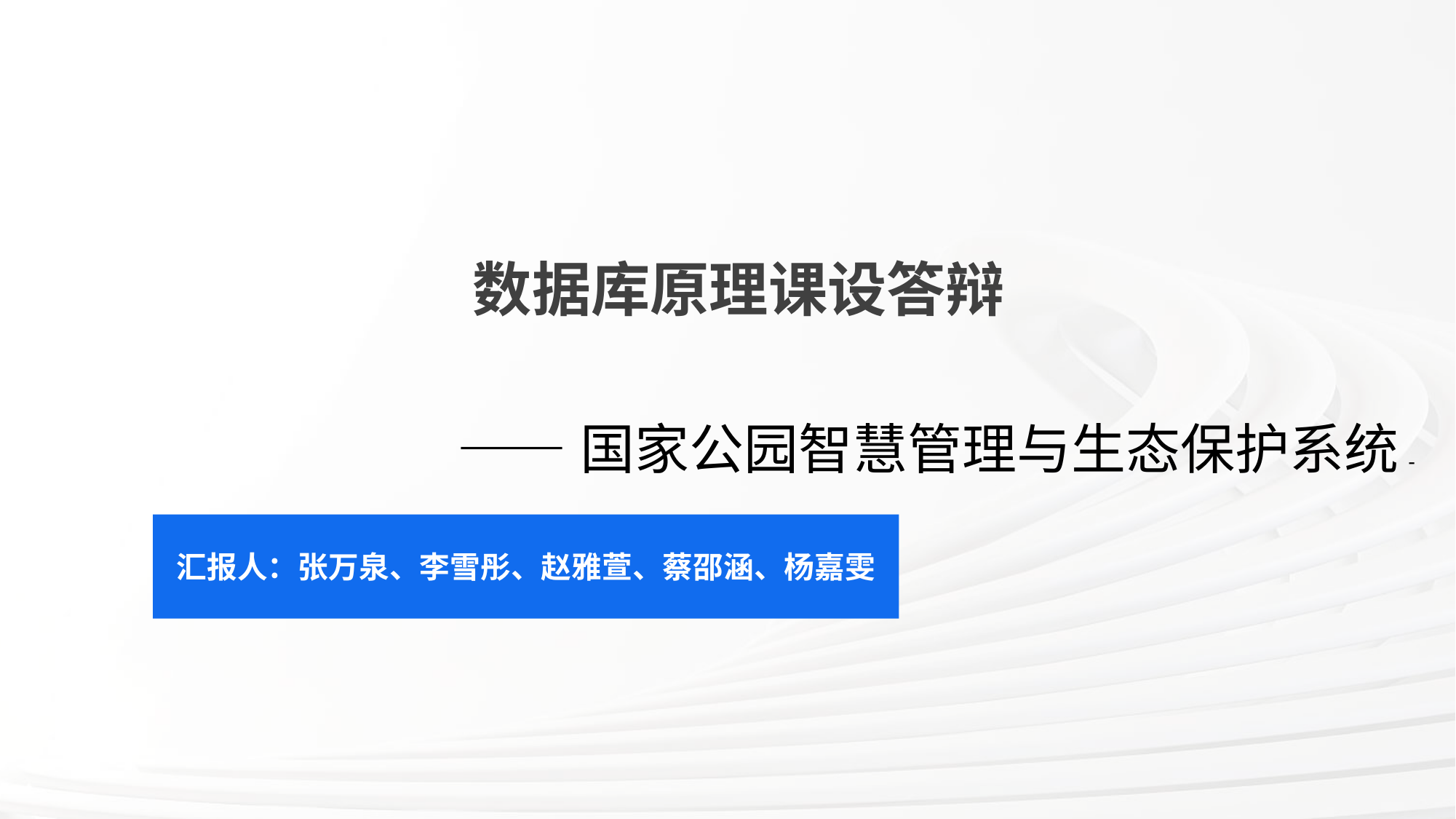

数据库原理课设答辩
——国家公园智慧管理与生态保护系统 -
汇报人：张万泉、李雪彤、赵雅萱、蔡邵涵、杨嘉雯